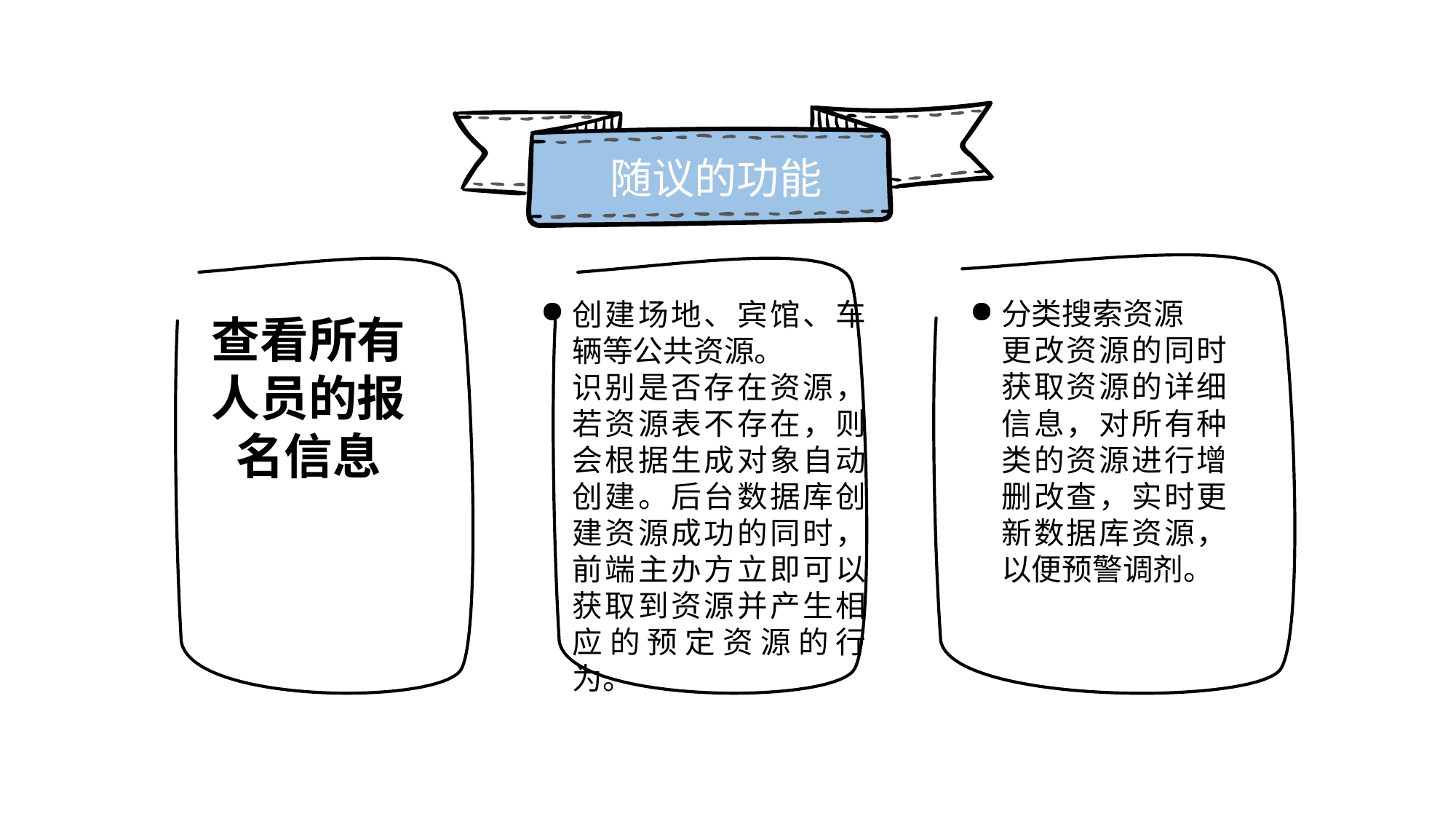

随议的功能

分类搜索资源
更改资源的同时获取资源的详细信息，对所有种类的资源进行增删改查，实时更新数据库资源，以便预警调剂。
创建场地、宾馆、车辆等公共资源。
识别是否存在资源，若资源表不存在，则会根据生成对象自动创建。后台数据库创建资源成功的同时，前端主办方立即可以获取到资源并产生相应的预定资源的行为。
查看所有人员的报名信息